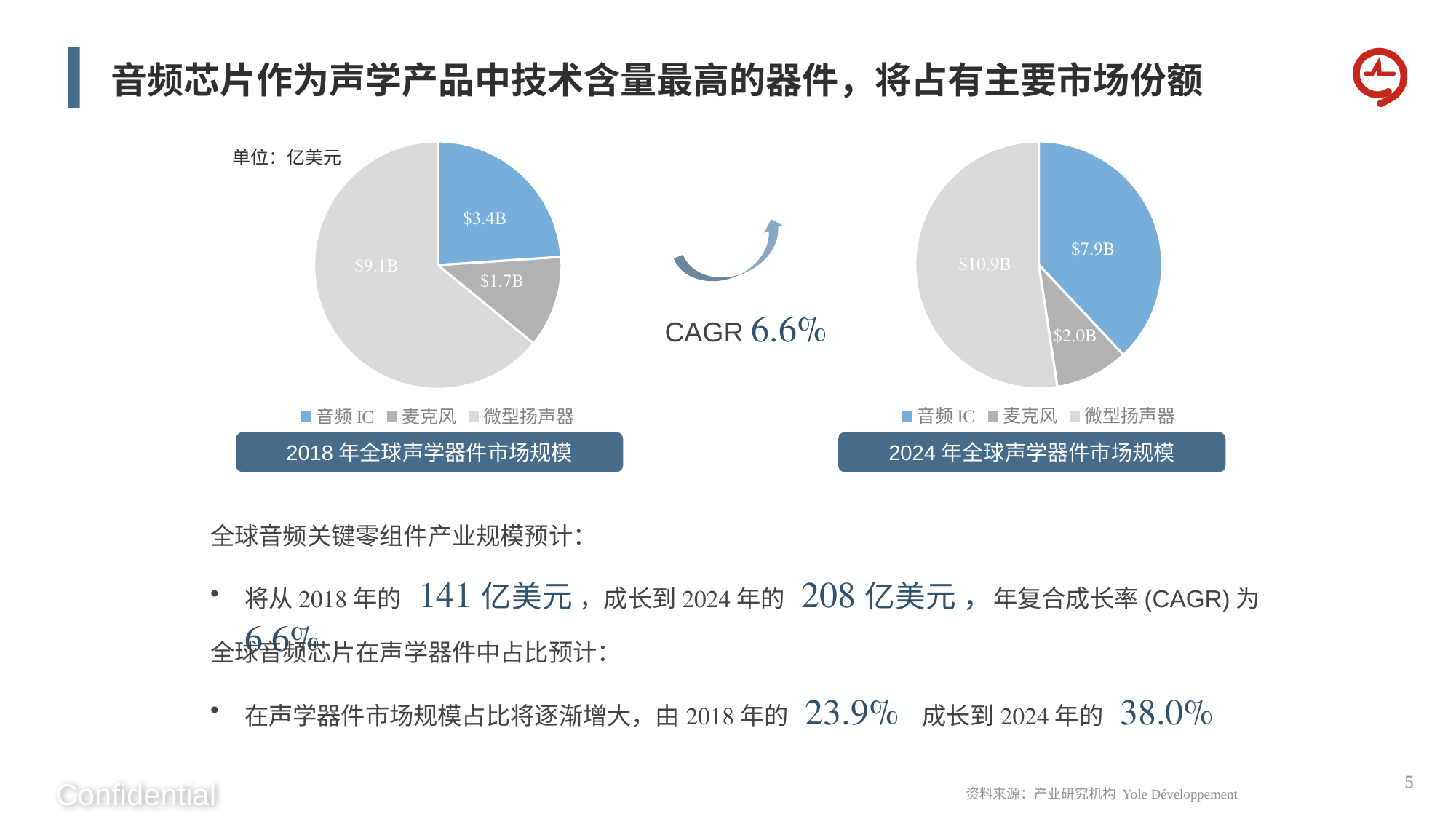

音频芯片作为声学产品中技术含量最高的器件，将占有主要市场份额

### Chart

| Category | 2018年 |
|---|---|
| 音频IC | 34.0 |
| 麦克风 | 17.0 |
| 微型扬声器 | 91.0 |
单位：亿美元
$3.4B
$9.1B
$1.7B
2018年全球声学器件市场规模

### Chart

| Category | 2024年 |
|---|---|
| 音频IC | 79.0 |
| 麦克风 | 20.0 |
| 微型扬声器 | 109.0 |
$7.9B
$10.9B
$2.0B
2024年全球声学器件市场规模

CAGR 6.6%
全球音频关键零组件产业规模预计：
将从2018年的  141亿美元 ，成长到2024年的  208亿美元 ，年复合成长率(CAGR)为 6.6%
全球音频芯片在声学器件中占比预计：

在声学器件市场规模占比将逐渐增大，由2018年的  23.9%  成长到2024年的  38.0%

5
Confidential
资料来源：产业研究机构 Yole Développement